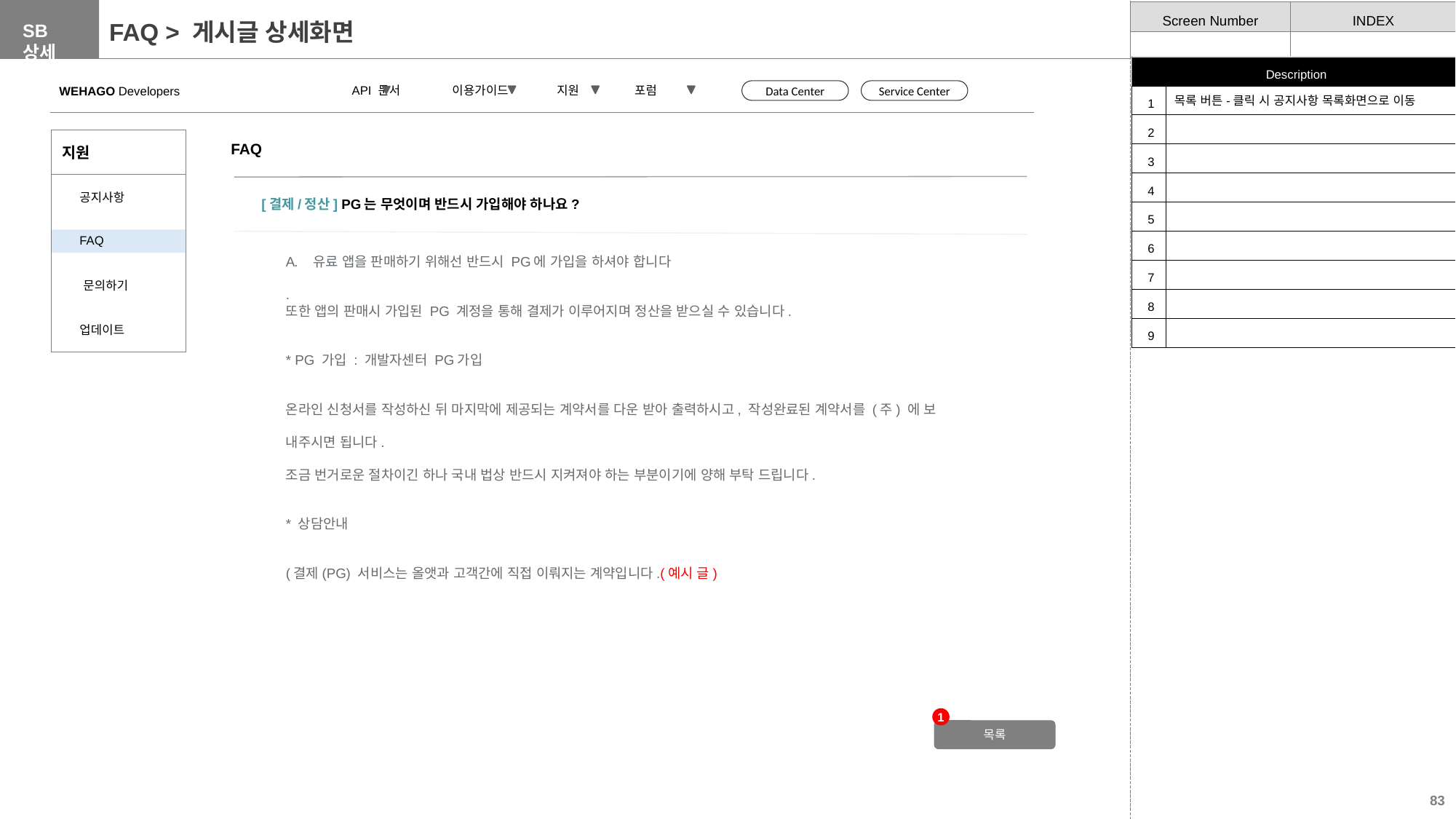

# FAQ > 게시글 상세화면
| Description |  |
| --- | --- |
| 1 | 목록 버튼-클릭 시 공지사항 목록화면으로 이동 |
| 2 |  |
| 3 |  |
| 4 |  |
| 5 |  |
| 6 |  |
| 7 |  |
| 8 |  |
| 9 |  |
   API 문서               이용가이드              지원                포럼
WEHAGO Developers
Data Center
Service Center

| 지원 |
| --- |
| 공지사항 |
| FAQ |
| 문의하기 |
| 업데이트 |
FAQ
[결제/정산] PG는 무엇이며 반드시 가입해야 하나요?

유료 앱을 판매하기 위해선 반드시 PG에 가입을 하셔야 합니다

.
또한 앱의 판매시 가입된 PG 계정을 통해 결제가 이루어지며 정산을 받으실 수 있습니다.
* PG 가입 : 개발자센터 PG가입
온라인 신청서를 작성하신 뒤 마지막에 제공되는 계약서를 다운 받아 출력하시고, 작성완료된 계약서를 (주) 에 보

내주시면 됩니다.
조금 번거로운 절차이긴 하나 국내 법상 반드시 지켜져야 하는 부분이기에 양해 부탁 드립니다.
* 상담안내
(결제(PG) 서비스는 올앳과 고객간에 직접 이뤄지는 계약입니다.(예시 글)
1
목록